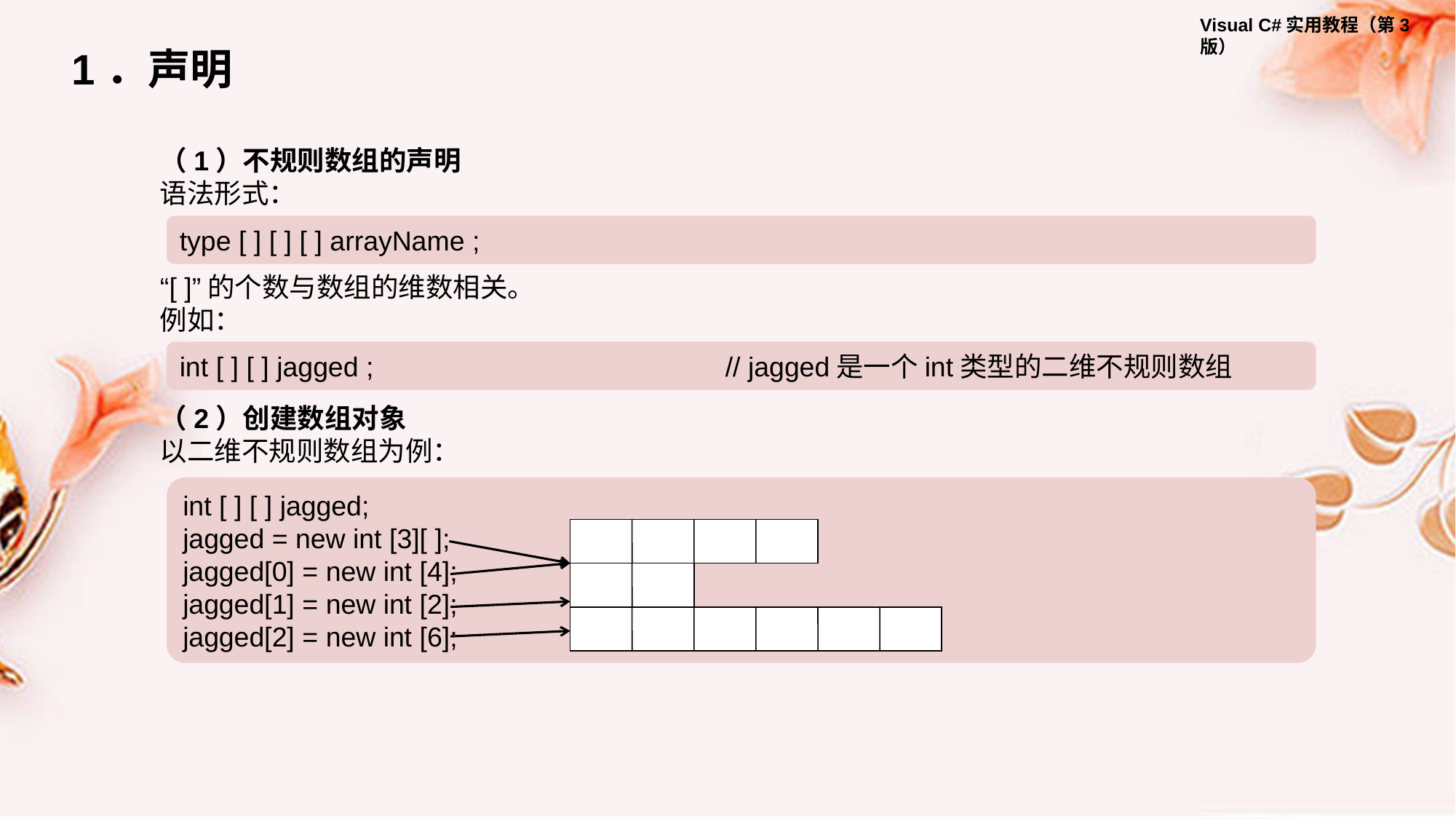

1．声明
（1）不规则数组的声明
语法形式：
type [ ] [ ] [ ] arrayName ;
“[ ]”的个数与数组的维数相关。
例如：
int [ ] [ ] jagged ;     			// jagged是一个int类型的二维不规则数组
（2）创建数组对象
以二维不规则数组为例：
int [ ] [ ] jagged;
jagged = new int [3][ ];
jagged[0] = new int [4];
jagged[1] = new int [2];
jagged[2] = new int [6];